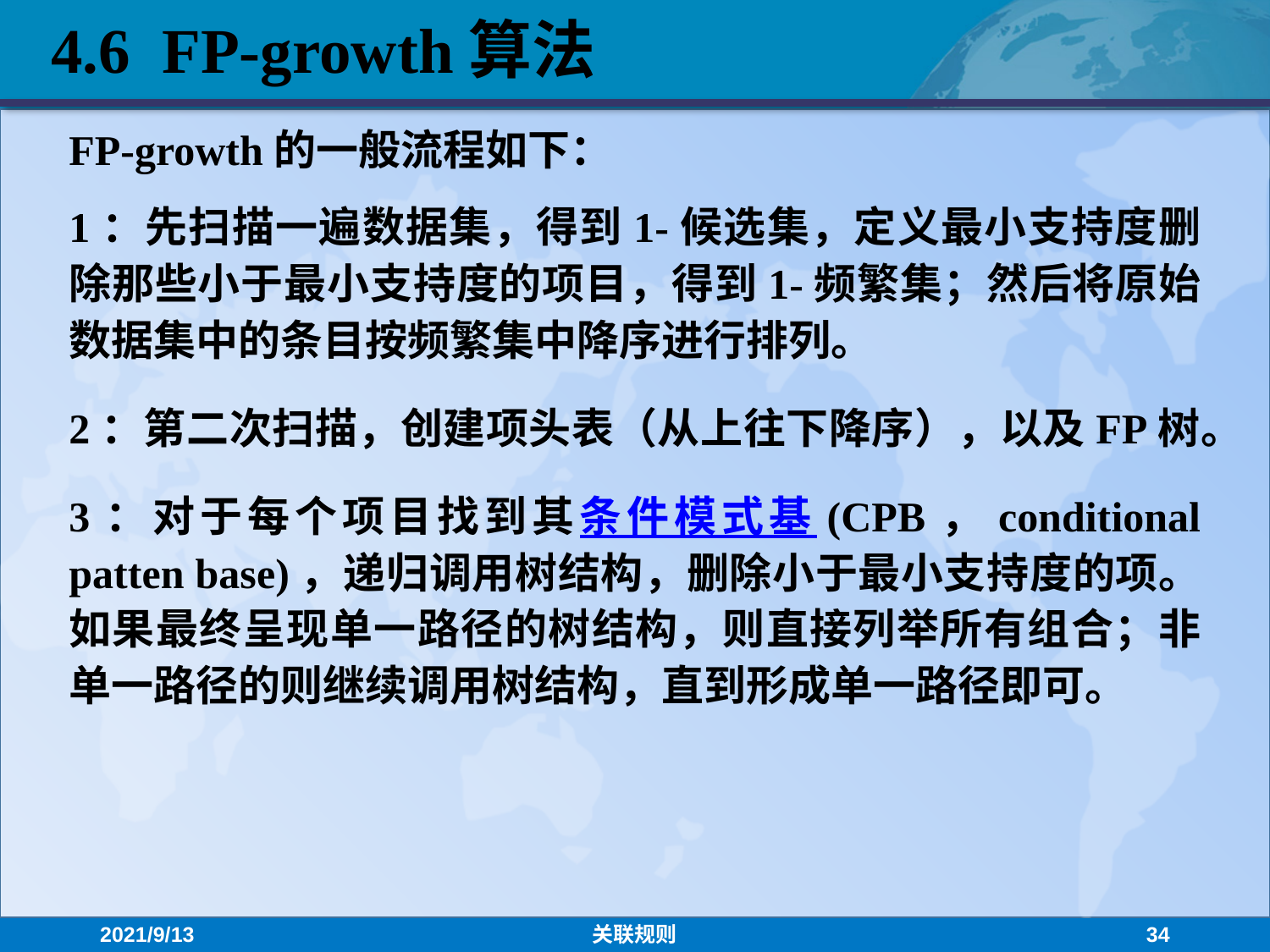

4.6  FP-growth算法
FP-growth的一般流程如下：
1：先扫描一遍数据集，得到1-候选集，定义最小支持度删除那些小于最小支持度的项目，得到1-频繁集；然后将原始数据集中的条目按频繁集中降序进行排列。
2：第二次扫描，创建项头表（从上往下降序），以及FP树。
3：对于每个项目找到其条件模式基(CPB，conditional patten base)，递归调用树结构，删除小于最小支持度的项。如果最终呈现单一路径的树结构，则直接列举所有组合；非单一路径的则继续调用树结构，直到形成单一路径即可。
2021/9/13
关联规则
34